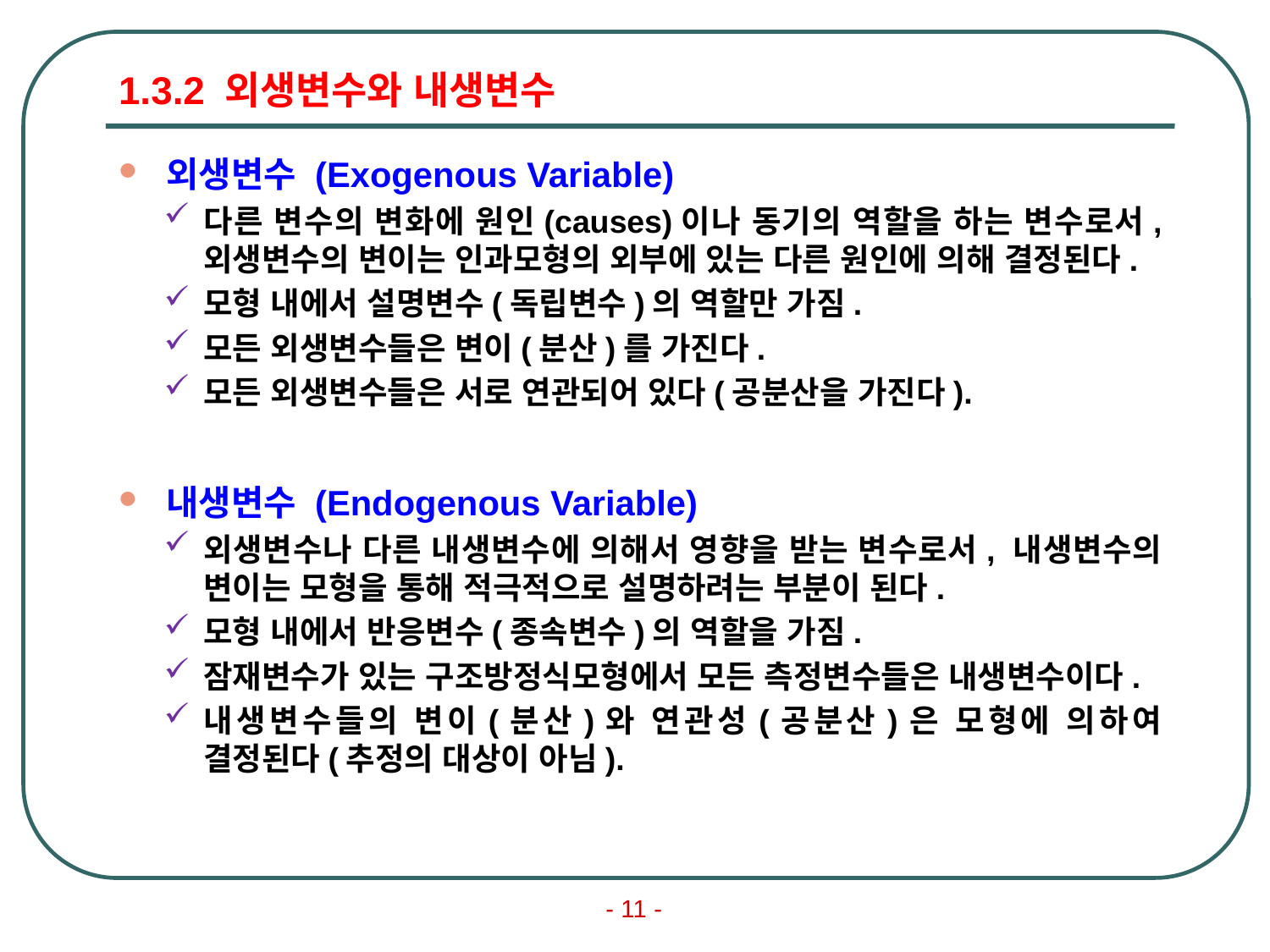

# 1.3.2 외생변수와 내생변수
외생변수 (Exogenous Variable)
다른 변수의 변화에 원인(causes)이나 동기의 역할을 하는 변수로서, 외생변수의 변이는 인과모형의 외부에 있는 다른 원인에 의해 결정된다.
모형 내에서 설명변수(독립변수)의 역할만 가짐.
모든 외생변수들은 변이(분산)를 가진다.
모든 외생변수들은 서로 연관되어 있다(공분산을 가진다).

내생변수 (Endogenous Variable)
외생변수나 다른 내생변수에 의해서 영향을 받는 변수로서, 내생변수의 변이는 모형을 통해 적극적으로 설명하려는 부분이 된다.
모형 내에서 반응변수(종속변수)의 역할을 가짐.
잠재변수가 있는 구조방정식모형에서 모든 측정변수들은 내생변수이다.
내생변수들의 변이(분산)와 연관성(공분산)은 모형에 의하여 결정된다(추정의 대상이 아님).
- 11 -